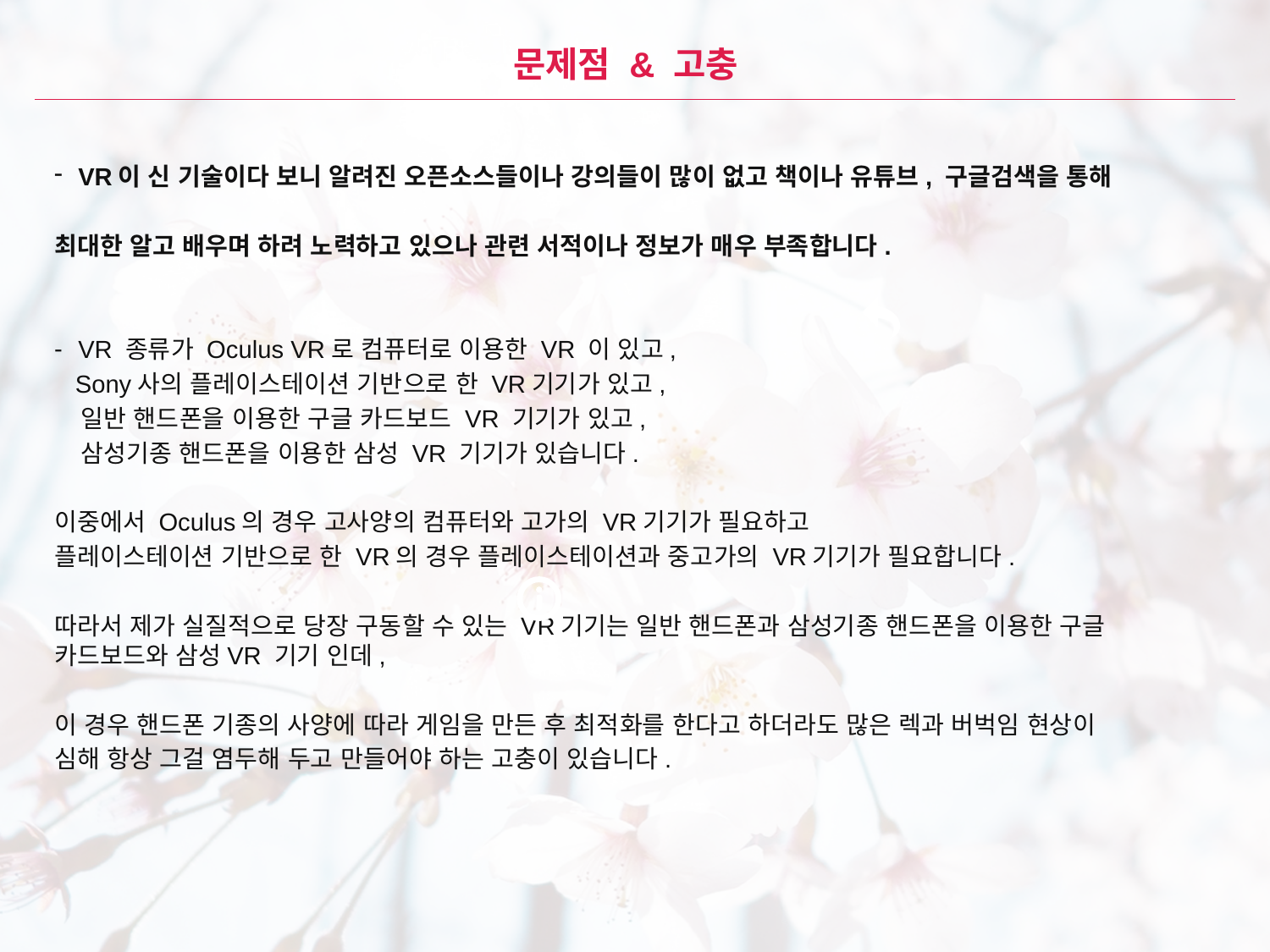

# 문제점 & 고충
VR이 신 기술이다 보니 알려진 오픈소스들이나 강의들이 많이 없고 책이나 유튜브, 구글검색을 통해

최대한 알고 배우며 하려 노력하고 있으나 관련 서적이나 정보가 매우 부족합니다.

VR 종류가 Oculus VR로 컴퓨터로 이용한 VR 이 있고,
   Sony사의 플레이스테이션 기반으로 한 VR기기가 있고,
   일반 핸드폰을 이용한 구글 카드보드 VR 기기가 있고,
   삼성기종 핸드폰을 이용한 삼성 VR 기기가 있습니다.

이중에서 Oculus의 경우 고사양의 컴퓨터와 고가의 VR기기가 필요하고
플레이스테이션 기반으로 한 VR의 경우 플레이스테이션과 중고가의 VR기기가 필요합니다.

따라서 제가 실질적으로 당장 구동할 수 있는 VR기기는 일반 핸드폰과 삼성기종 핸드폰을 이용한 구글 카드보드와 삼성VR 기기 인데,

이 경우 핸드폰 기종의 사양에 따라 게임을 만든 후 최적화를 한다고 하더라도 많은 렉과 버벅임 현상이
심해 항상 그걸 염두해 두고 만들어야 하는 고충이 있습니다.